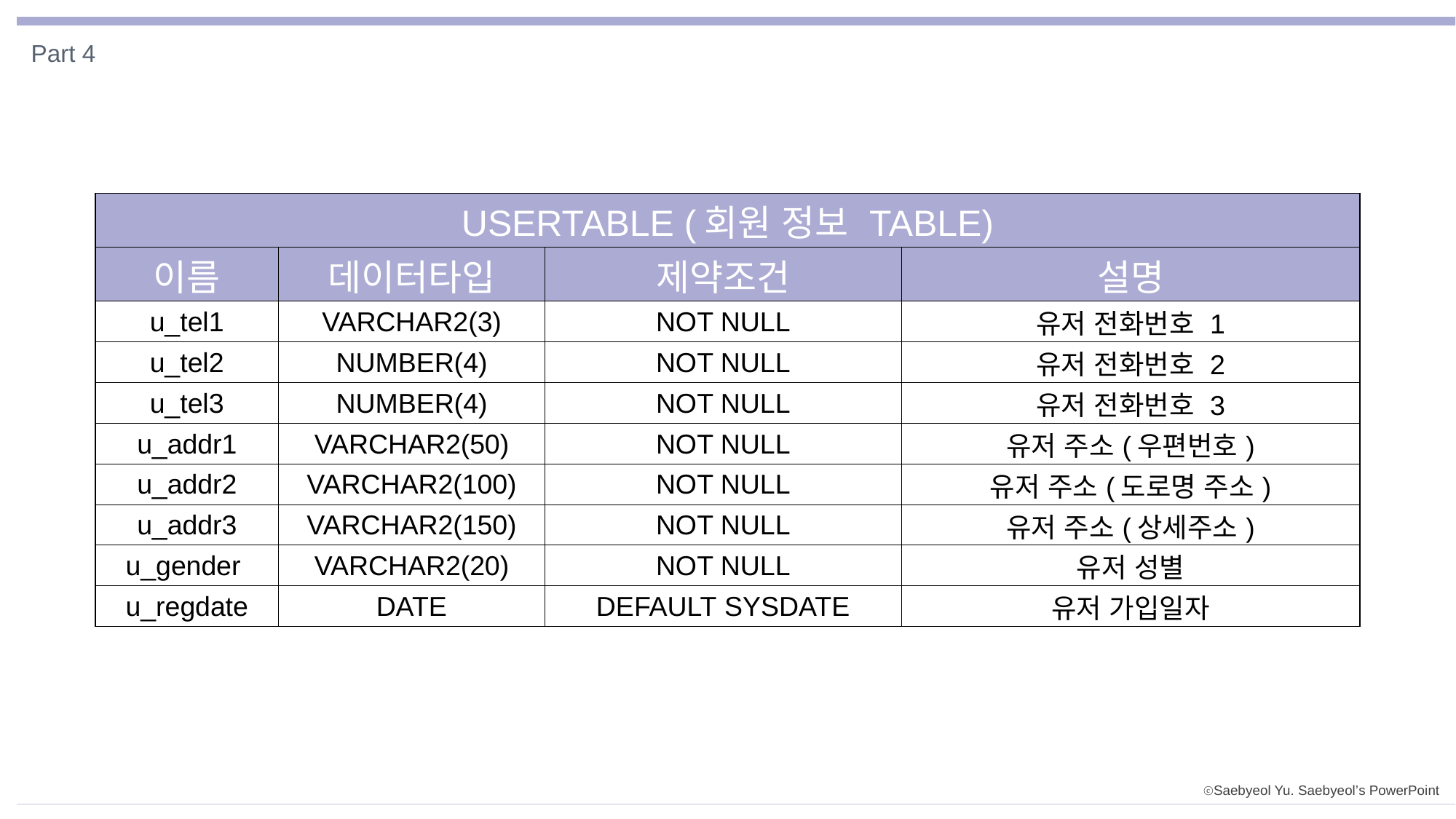

Part 4
| USERTABLE (회원 정보 TABLE) |  |  |  |
| --- | --- | --- | --- |
| 이름 | 데이터타입 | 제약조건 | 설명 |
| u\_tel1 | VARCHAR2(3) | NOT NULL | 유저 전화번호 1 |
| u\_tel2 | NUMBER(4) | NOT NULL | 유저 전화번호 2 |
| u\_tel3 | NUMBER(4) | NOT NULL | 유저 전화번호 3 |
| u\_addr1 | VARCHAR2(50) | NOT NULL | 유저 주소(우편번호) |
| u\_addr2 | VARCHAR2(100) | NOT NULL | 유저 주소(도로명 주소) |
| u\_addr3 | VARCHAR2(150) | NOT NULL | 유저 주소(상세주소) |
| u\_gender | VARCHAR2(20) | NOT NULL | 유저 성별 |
| u\_regdate | DATE | DEFAULT SYSDATE | 유저 가입일자 |
ⓒSaebyeol Yu. Saebyeol’s PowerPoint